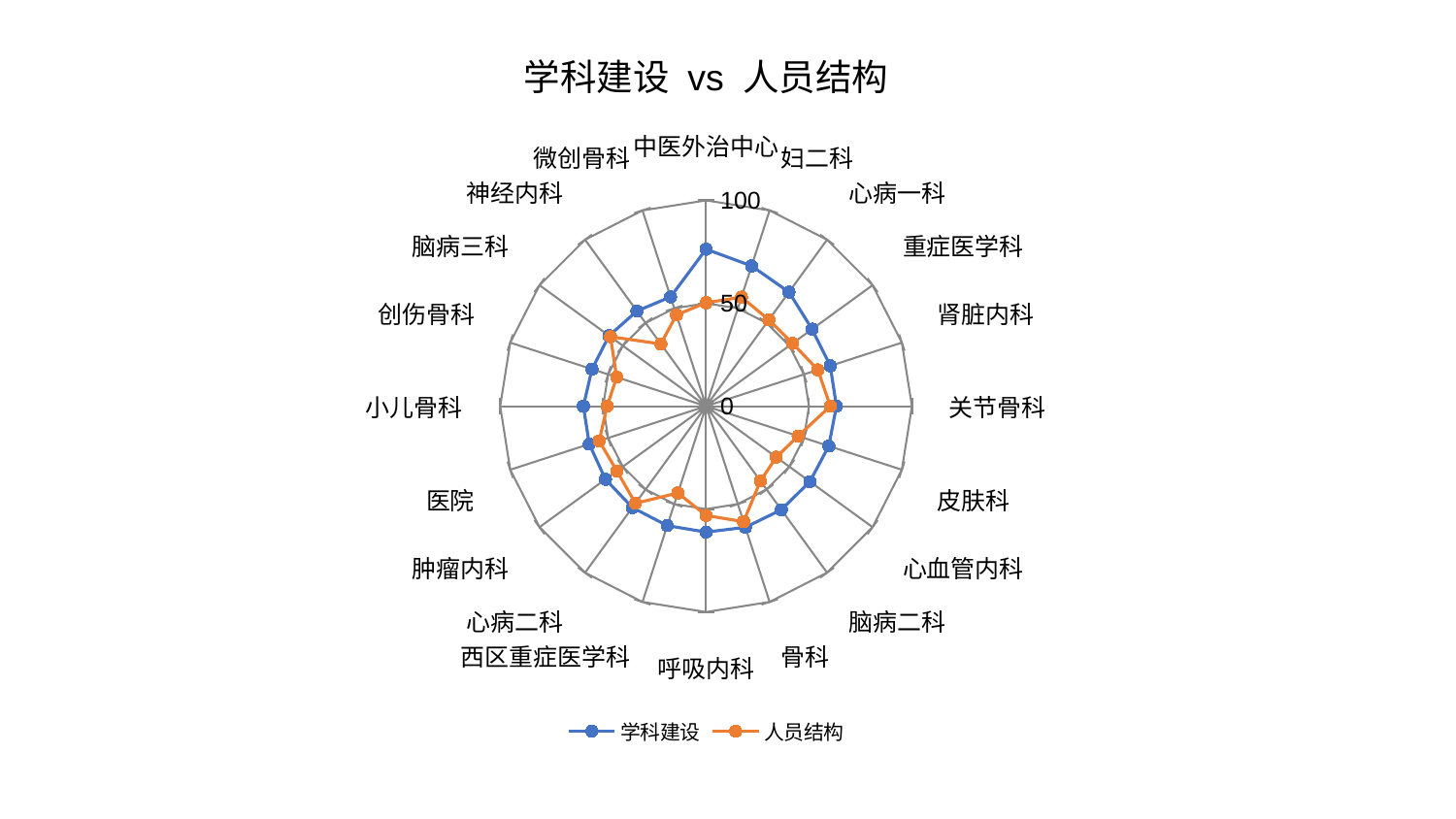

### Chart: 学科建设 vs 人员结构

| Category | 学科建设 | 人员结构 |
|---|---|---|
| 中医外治中心 | 76.28553972708583 | 50.276788466001186 |
| 妇二科 | 71.63973414520663 | 55.708684620313555 |
| 心病一科 | 68.53959469464681 | 51.90591216914592 |
| 重症医学科 | 63.680985299645684 | 51.96183514398416 |
| 肾脏内科 | 63.451833734354686 | 57.11123690403085 |
| 关节骨科 | 63.35932568338744 | 60.37175646103768 |
| 皮肤科 | 62.68838581149956 | 47.03335798806273 |
| 心血管内科 | 62.36480846214874 | 42.17274708803984 |
| 脑病二科 | 62.20570442110864 | 44.96780920219594 |
| 骨科 | 61.894901075284544 | 59.00328975340321 |
| 呼吸内科 | 61.1861354219699 | 53.10429552720468 |
| 西区重症医学科 | 61.02884974198605 | 44.33904072687765 |
| 心病二科 | 60.90677497014662 | 58.33588345361002 |
| 肿瘤内科 | 60.41747922717286 | 53.55808736074791 |
| 医院 | 59.65001363601698 | 54.5853098615259 |
| 小儿骨科 | 59.59845431448818 | 48.0764113941713 |
| 创伤骨科 | 58.256665542351605 | 45.646460475547244 |
| 脑病三科 | 58.254130710234044 | 57.410505786213804 |
| 神经内科 | 57.12398859545483 | 37.39382599337443 |
| 微创骨科 | 55.82989116387046 | 46.626061744238314 |
13